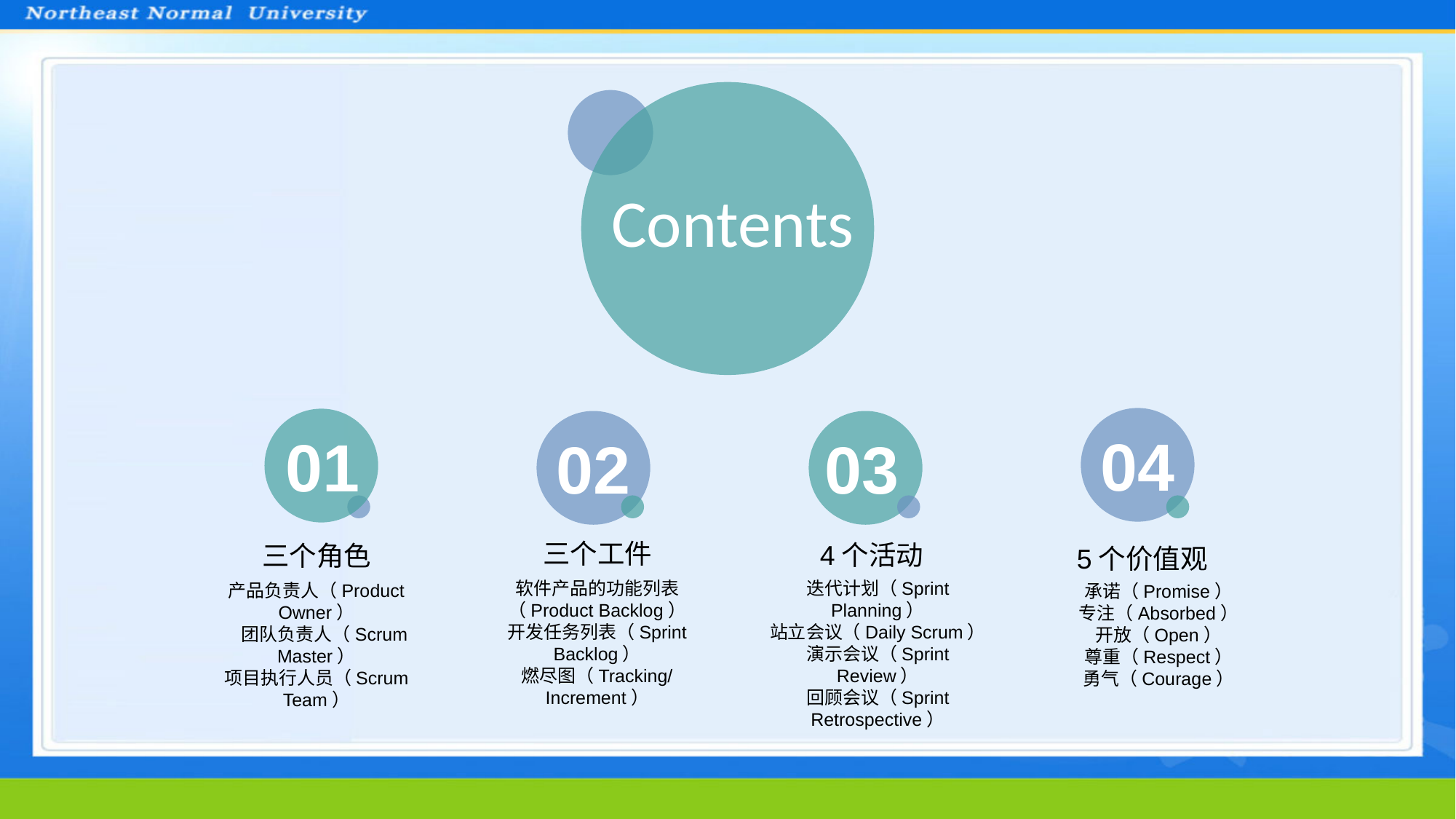

Contents

04
01
02
03

三个工件
4个活动
三个角色
5个价值观
软件产品的功能列表（Product Backlog）
开发任务列表（Sprint Backlog）
燃尽图（Tracking/Increment）
迭代计划（Sprint Planning）
站立会议（Daily Scrum）
演示会议（Sprint Review）
回顾会议（Sprint Retrospective）
产品负责人（Product Owner）
   团队负责人（Scrum Master）
项目执行人员（Scrum Team）
承诺（Promise）
专注（Absorbed）
开放（Open）
尊重（Respect）
勇气（Courage）